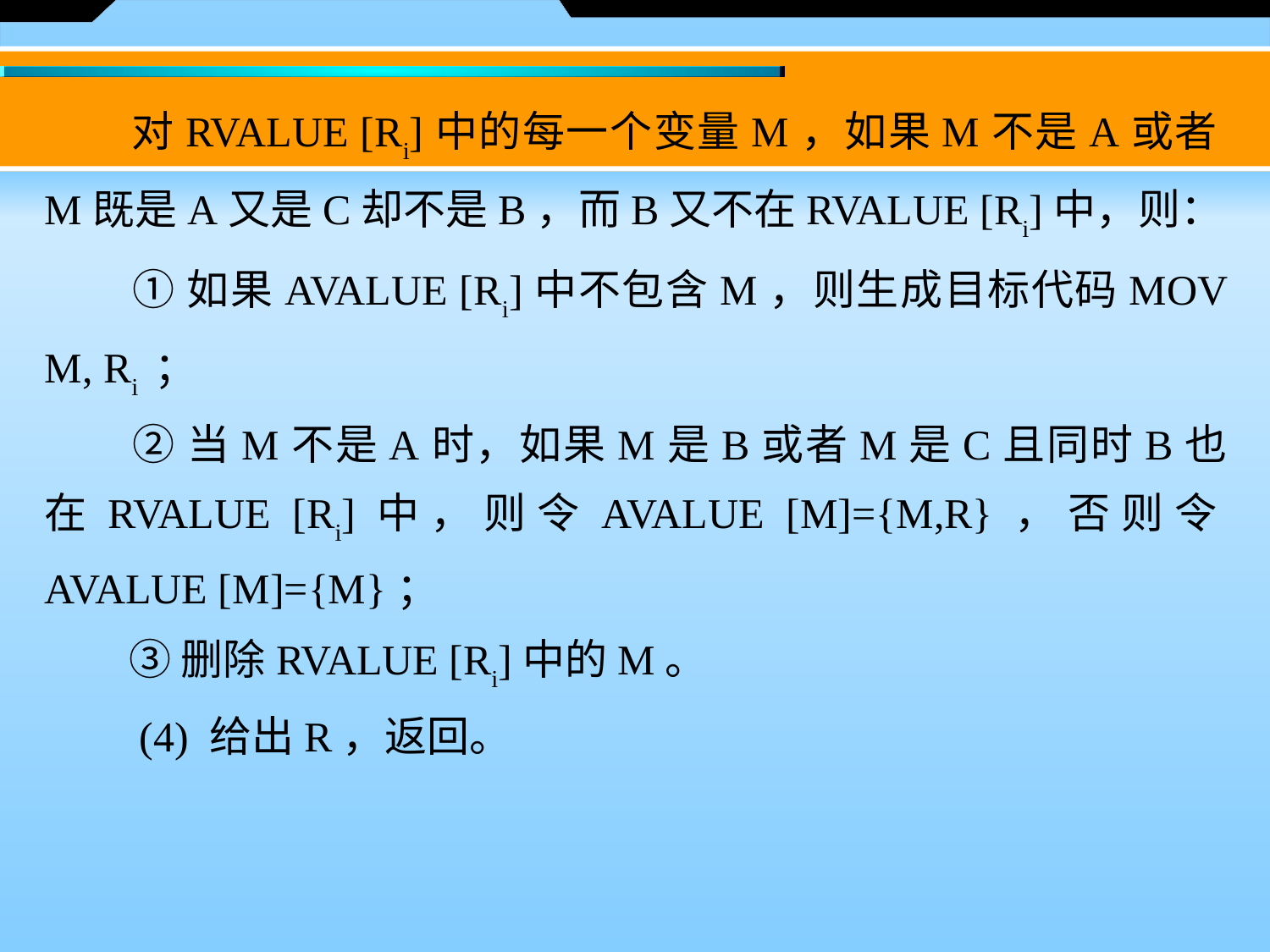

对RVALUE [Ri]中的每一个变量M，如果M不是A或者M既是A又是C却不是B，而B又不在RVALUE [Ri]中，则：
　　① 如果AVALUE [Ri]中不包含M，则生成目标代码MOV M, Ri ；
　　② 当M不是A时，如果M是B或者M是C且同时B也在RVALUE [Ri]中，则令AVALUE [M]={M,R}，否则令AVALUE [M]={M}；
　　③ 删除RVALUE [Ri]中的M。
　　(4) 给出R，返回。